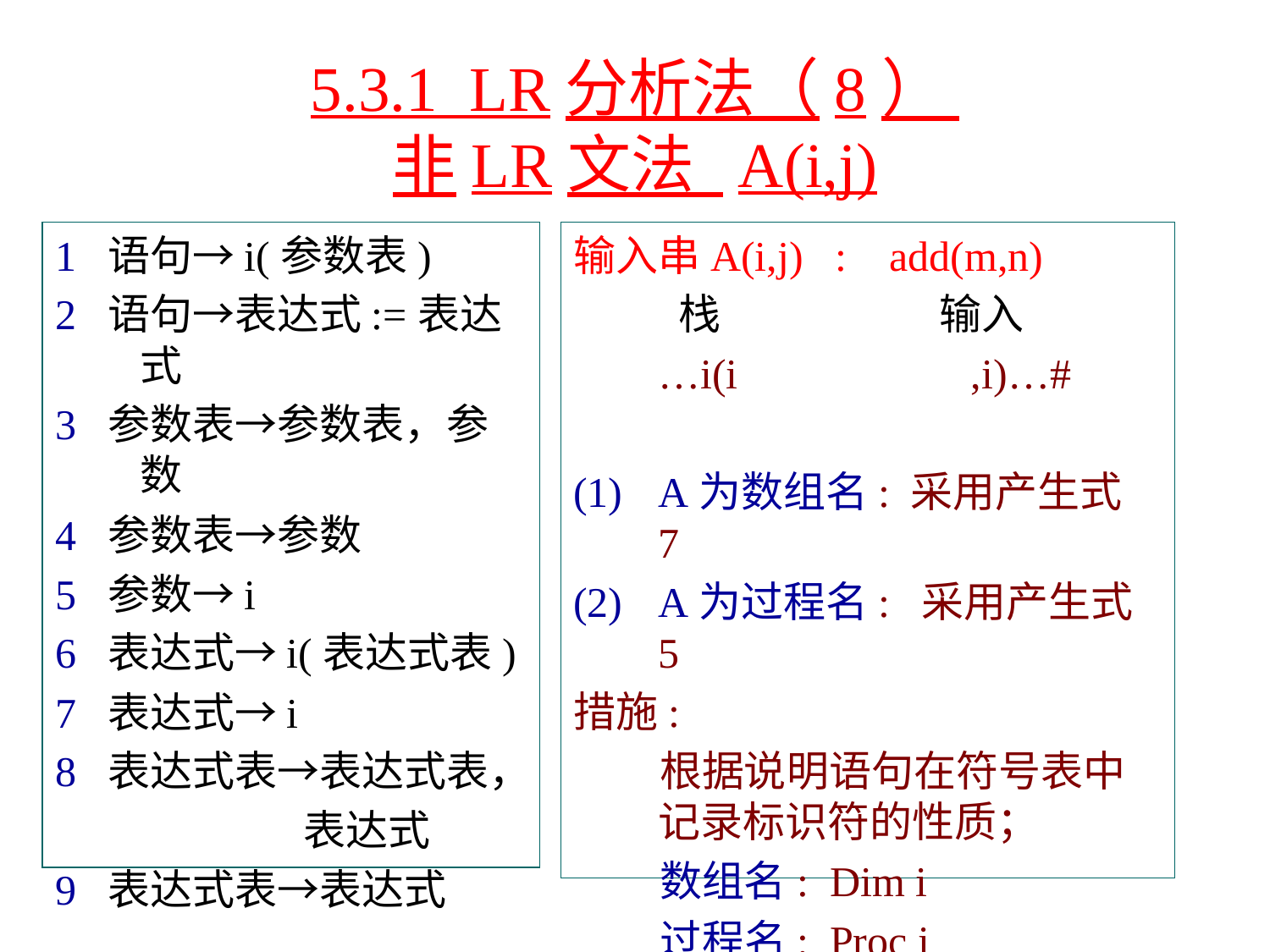

# 5.3.1  LR分析法（8） 非LR文法  A(i,j)
1  语句→i(参数表)
2  语句→表达式:=表达式
3  参数表→参数表，参数
4  参数表→参数
5  参数→i
6  表达式→i(表达式表)
7  表达式→i
8  表达式表→表达式表，
                         表达式
9  表达式表→表达式
输入串A(i,j)   :    add(m,n)
          栈                       输入
        …i(i                      ,i)…#

A为数组名: 采用产生式 7
A为过程名:  采用产生式 5
措施:
        根据说明语句在符号表中记录标识符的性质；
        数组名:  Dim i
        过程名:  Proc i